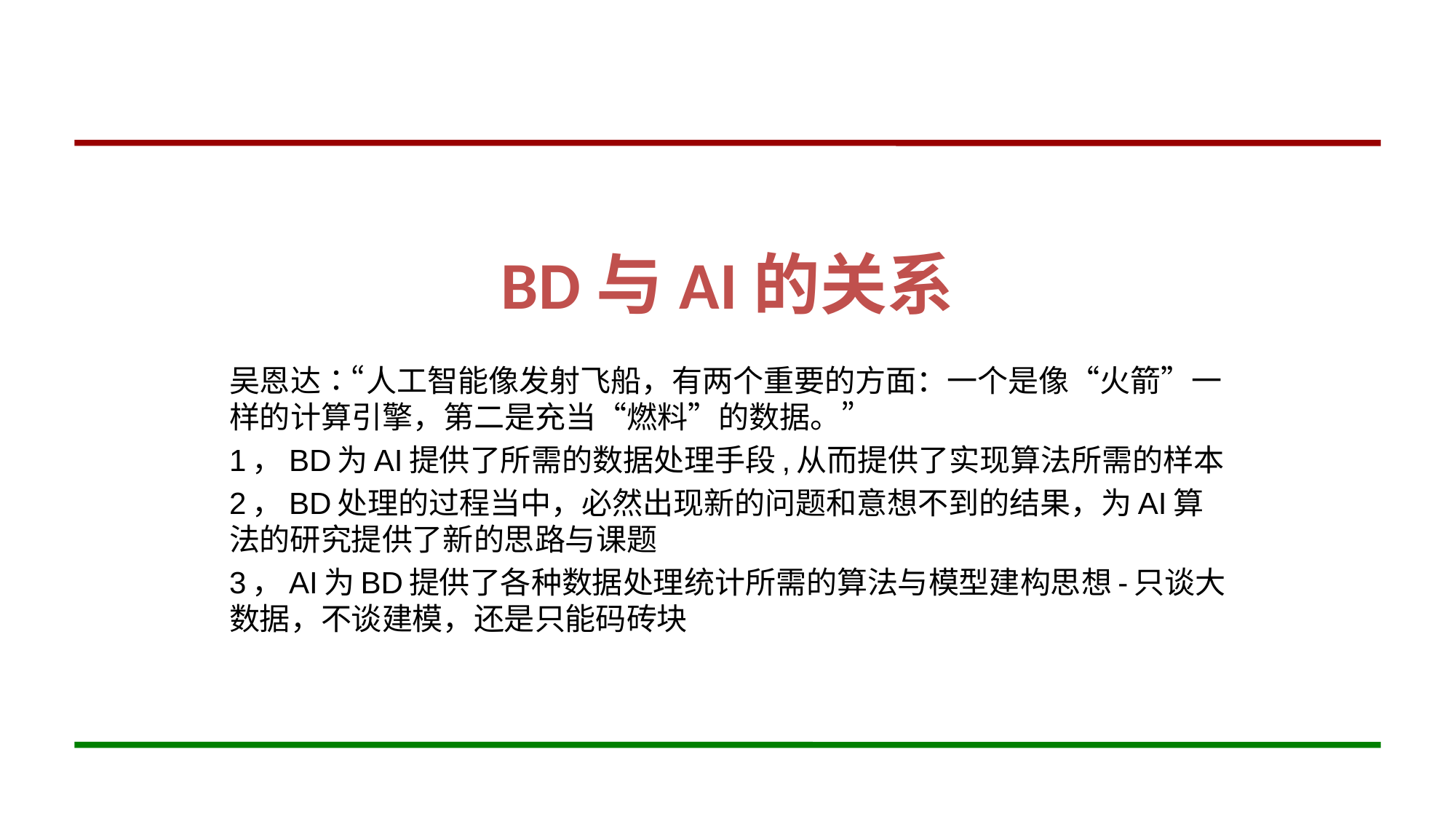

# BD与AI的关系
吴恩达：“人工智能像发射飞船，有两个重要的方面：一个是像“火箭”一样的计算引擎，第二是充当“燃料”的数据。”
1，BD为AI提供了所需的数据处理手段,从而提供了实现算法所需的样本
2，BD处理的过程当中，必然出现新的问题和意想不到的结果，为AI算法的研究提供了新的思路与课题
3，AI为BD提供了各种数据处理统计所需的算法与模型建构思想-只谈大数据，不谈建模，还是只能码砖块